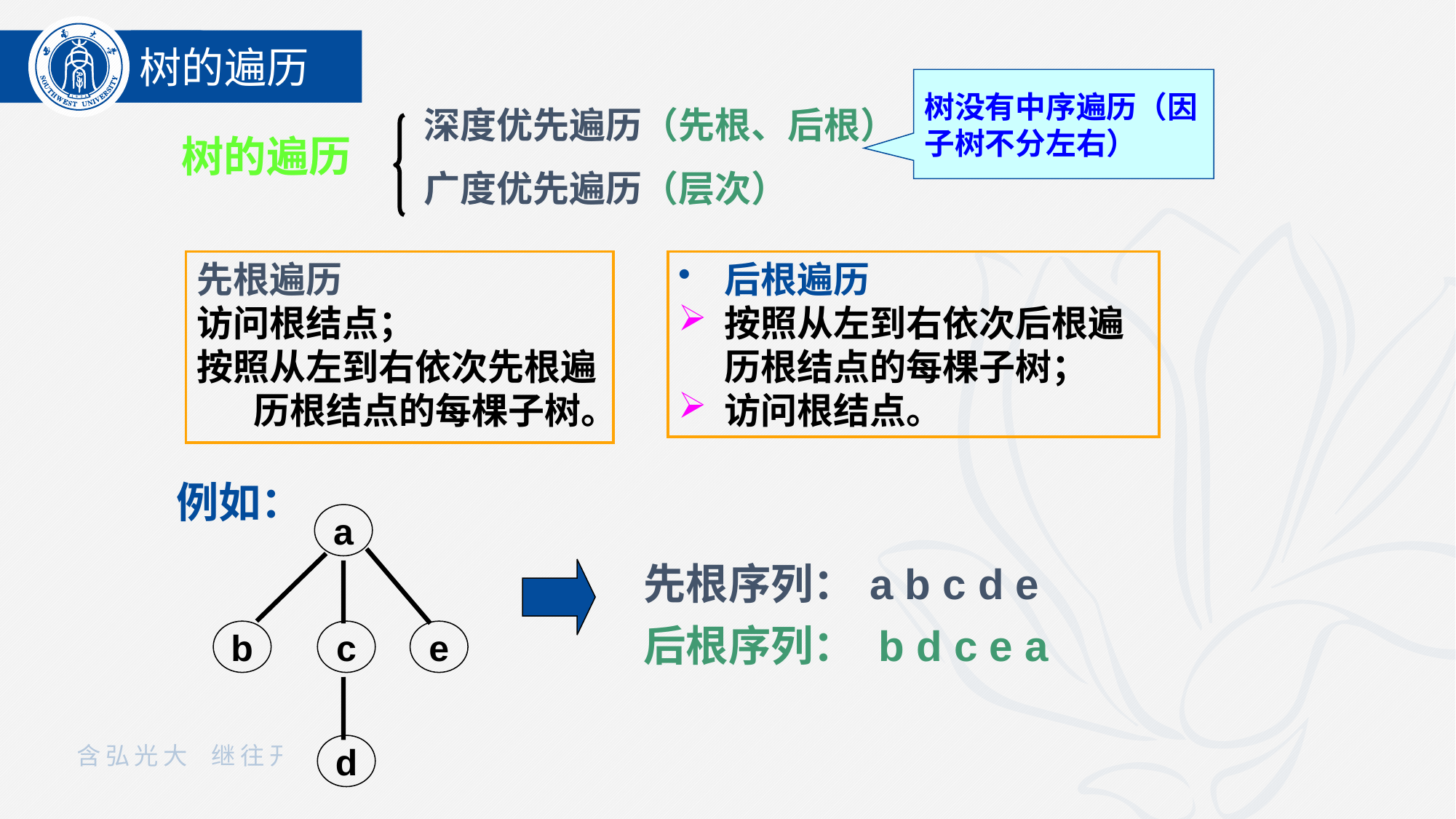

树的遍历
树没有中序遍历（因子树不分左右）
深度优先遍历（先根、后根）

树的遍历
广度优先遍历（层次）
先根遍历
访问根结点；
按照从左到右依次先根遍历根结点的每棵子树。
后根遍历
按照从左到右依次后根遍历根结点的每棵子树；
访问根结点。
例如：
a

b
c
e

d
先根序列：
a b c d e

后根序列：
b d c e a